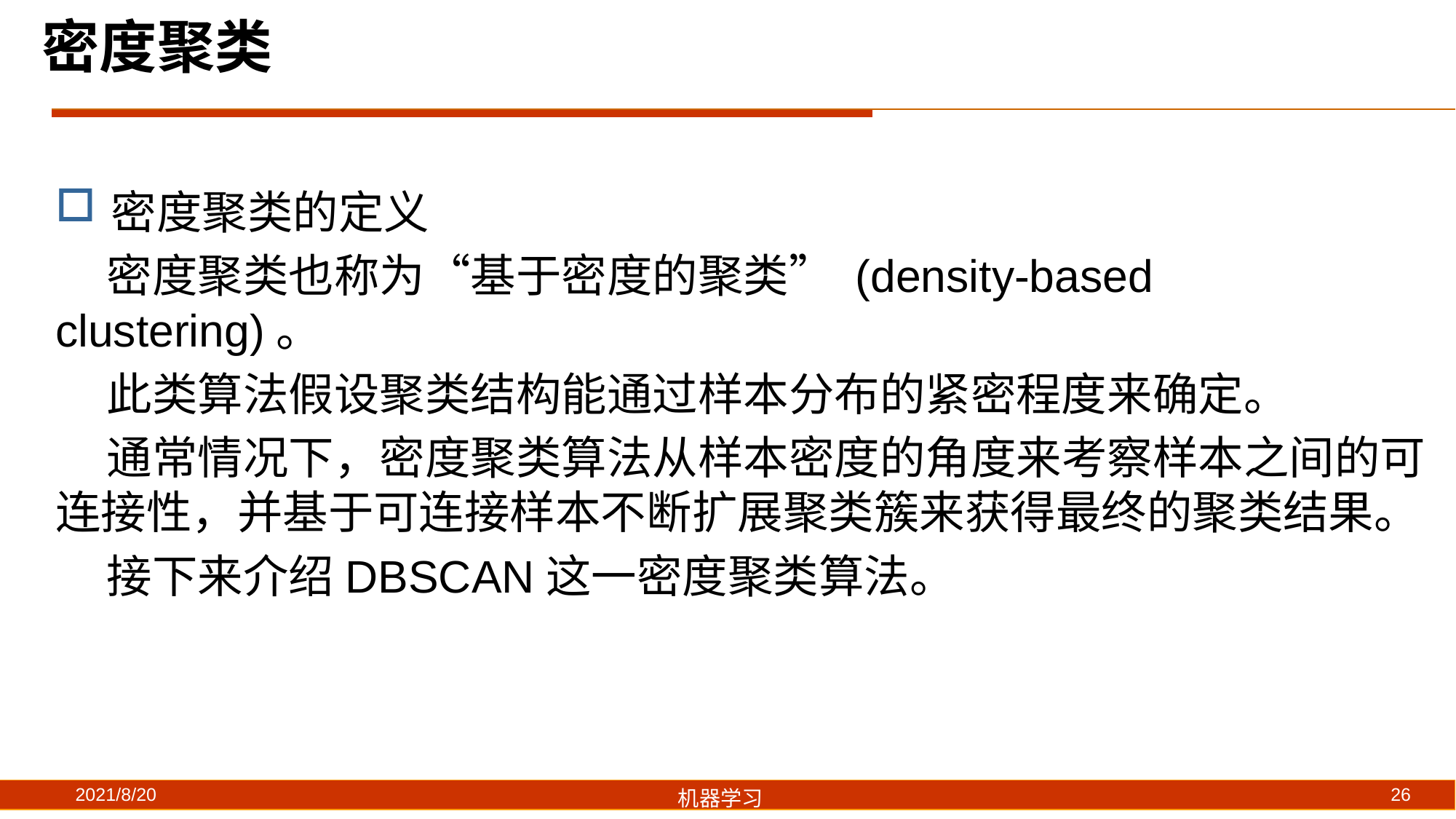

密度聚类
密度聚类的定义
    密度聚类也称为“基于密度的聚类” (density-based clustering)。
    此类算法假设聚类结构能通过样本分布的紧密程度来确定。
    通常情况下，密度聚类算法从样本密度的角度来考察样本之间的可连接性，并基于可连接样本不断扩展聚类簇来获得最终的聚类结果。
    接下来介绍DBSCAN这一密度聚类算法。
26
2021/8/20